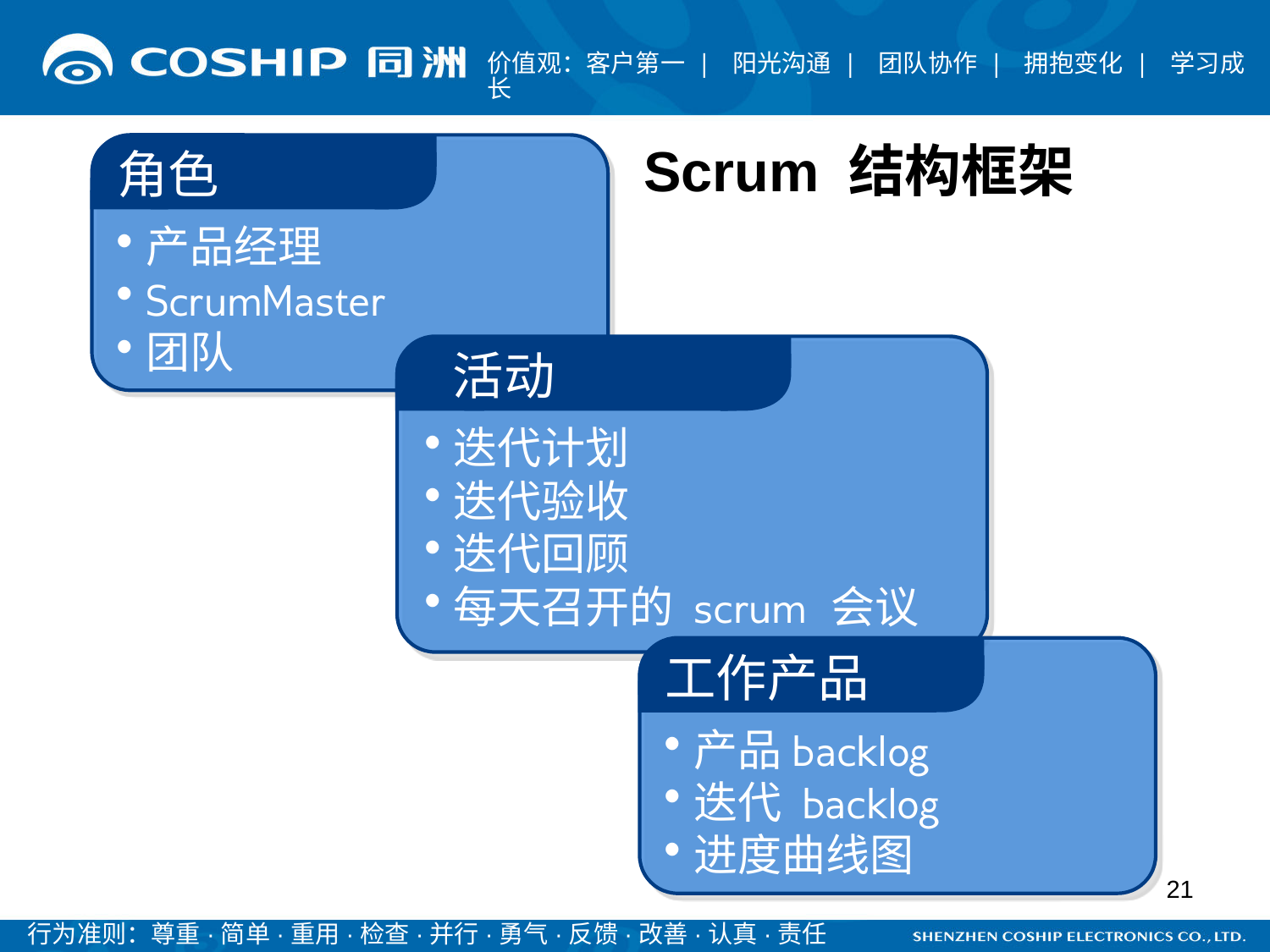

Scrum 结构框架

角色

产品经理
ScrumMaster
团队

迭代计划
迭代验收
迭代回顾
每天召开的 scrum 会议
活动

工作产品

产品backlog
迭代 backlog
进度曲线图
21